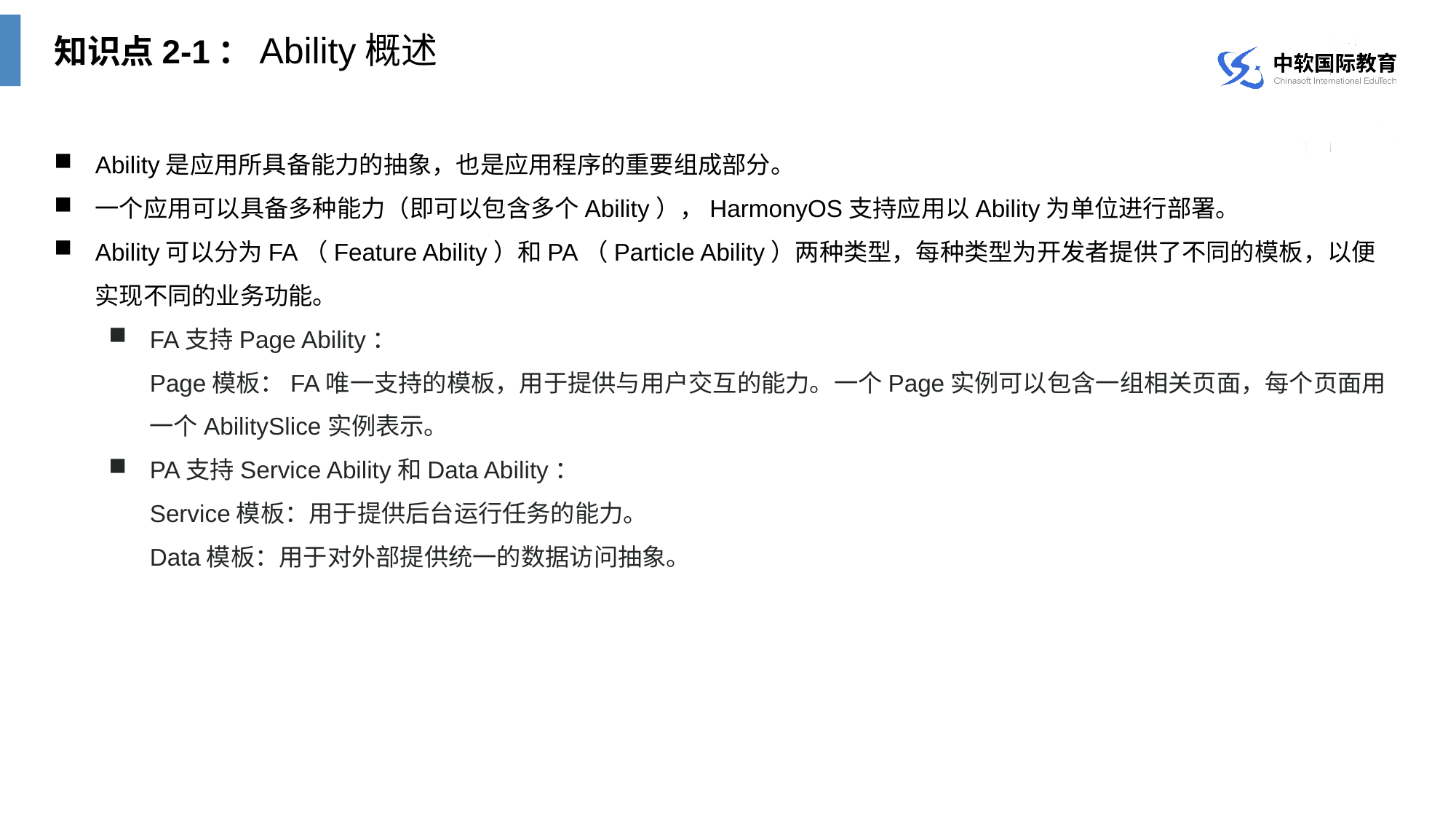

知识点2-1：Ability概述
Ability是应用所具备能力的抽象，也是应用程序的重要组成部分。
一个应用可以具备多种能力（即可以包含多个Ability），HarmonyOS支持应用以Ability为单位进行部署。
Ability可以分为FA（Feature Ability）和PA（Particle Ability）两种类型，每种类型为开发者提供了不同的模板，以便实现不同的业务功能。
FA支持Page Ability：
Page模板：FA唯一支持的模板，用于提供与用户交互的能力。一个Page实例可以包含一组相关页面，每个页面用一个AbilitySlice实例表示。
PA支持Service Ability和Data Ability：
Service模板：用于提供后台运行任务的能力。
Data模板：用于对外部提供统一的数据访问抽象。